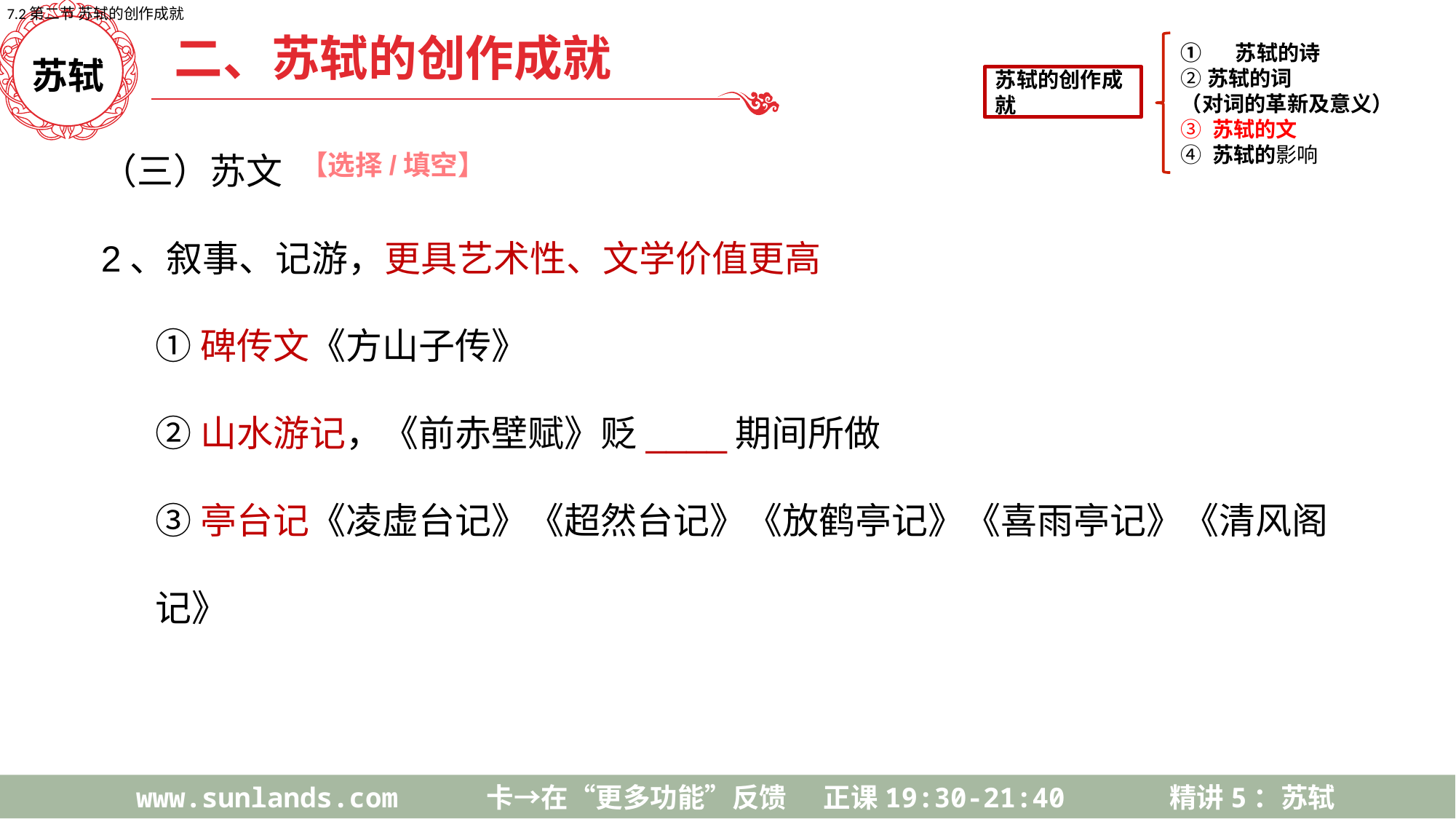

7.2第二节 苏轼的创作成就

二、苏轼的创作成就

苏轼的创作成就
苏轼的诗
②苏轼的词
（对词的革新及意义）
③ 苏轼的文
④ 苏轼的影响
苏轼

（三）苏文
2、叙事、记游，更具艺术性、文学价值更高
①碑传文《方山子传》
②山水游记，《前赤壁赋》贬____期间所做
③亭台记《凌虚台记》《超然台记》《放鹤亭记》《喜雨亭记》《清风阁记》
【选择/填空】